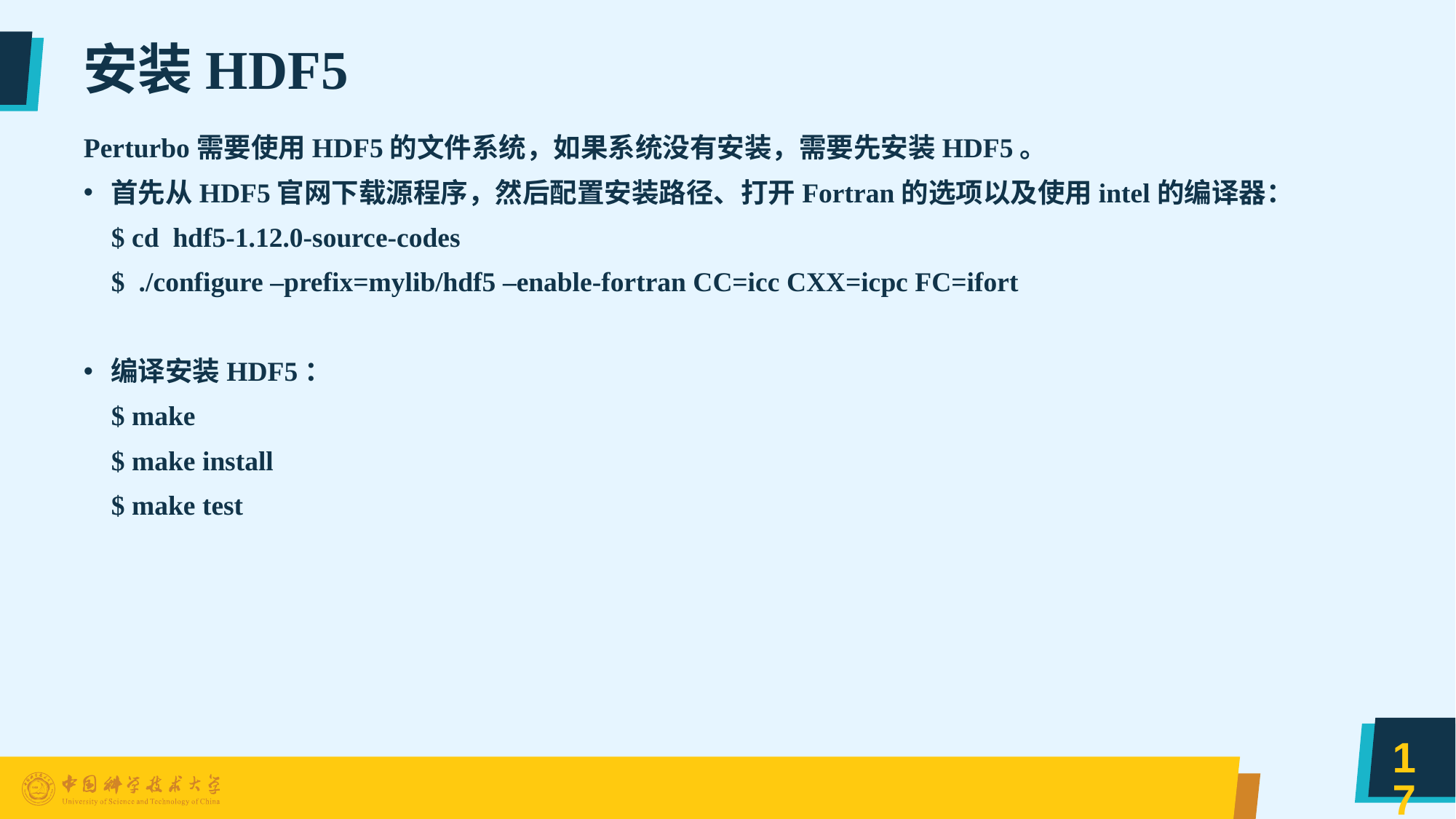

# 安装HDF5
Perturbo需要使用HDF5的文件系统，如果系统没有安装，需要先安装HDF5。
首先从HDF5官网下载源程序，然后配置安装路径、打开Fortran的选项以及使用intel的编译器：
    $ cd  hdf5-1.12.0-source-codes
    $  ./configure –prefix=mylib/hdf5 –enable-fortran CC=icc CXX=icpc FC=ifort

编译安装HDF5：
    $ make
    $ make install
    $ make test
17